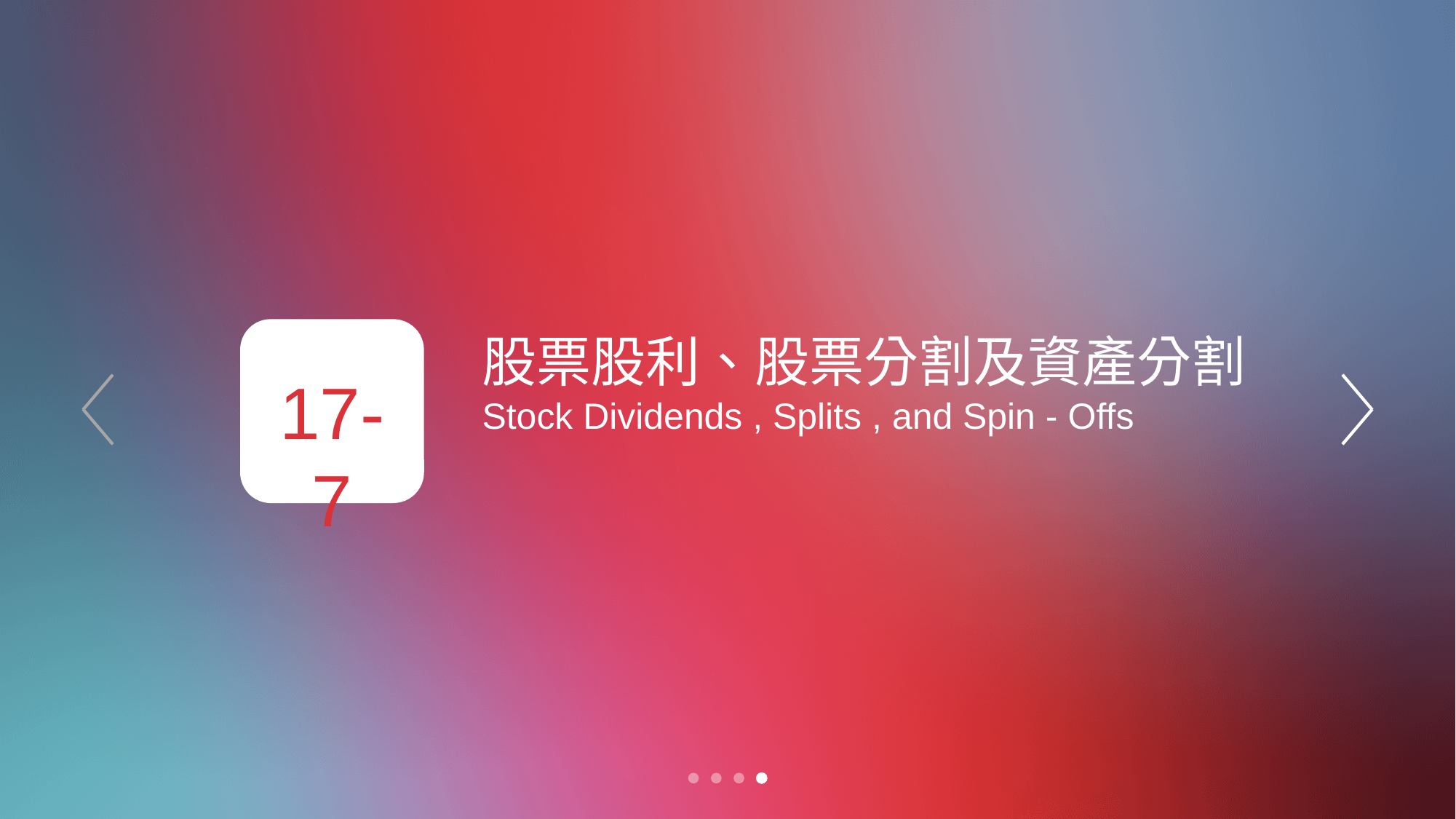

17-7
股票股利、股票分割及資產分割
Stock Dividends , Splits , and Spin - Offs